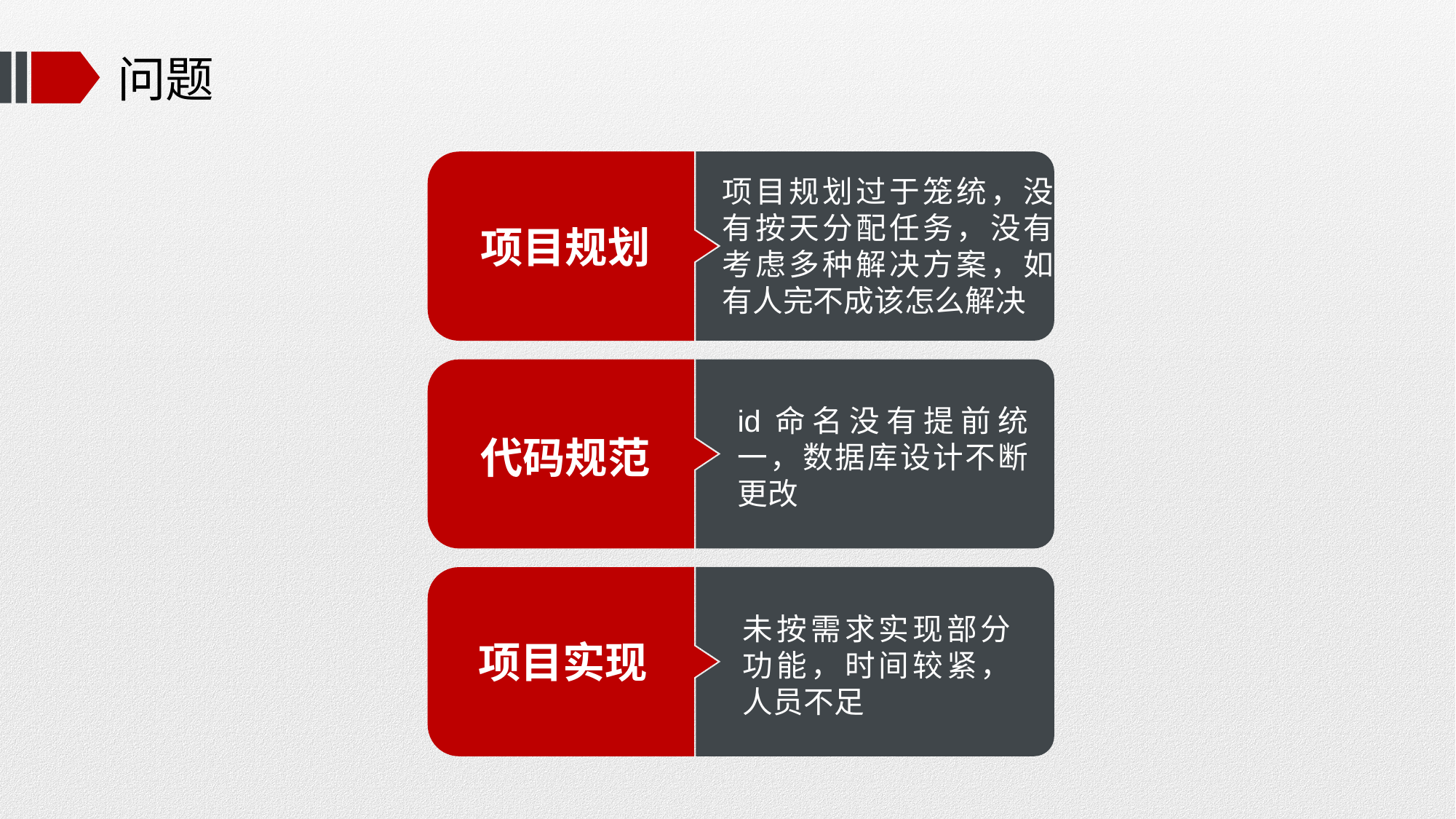

# 问题

项目规划过于笼统，没有按天分配任务，没有考虑多种解决方案，如有人完不成该怎么解决
项目规划

id命名没有提前统一，数据库设计不断更改
代码规范

未按需求实现部分功能，时间较紧，人员不足
项目实现